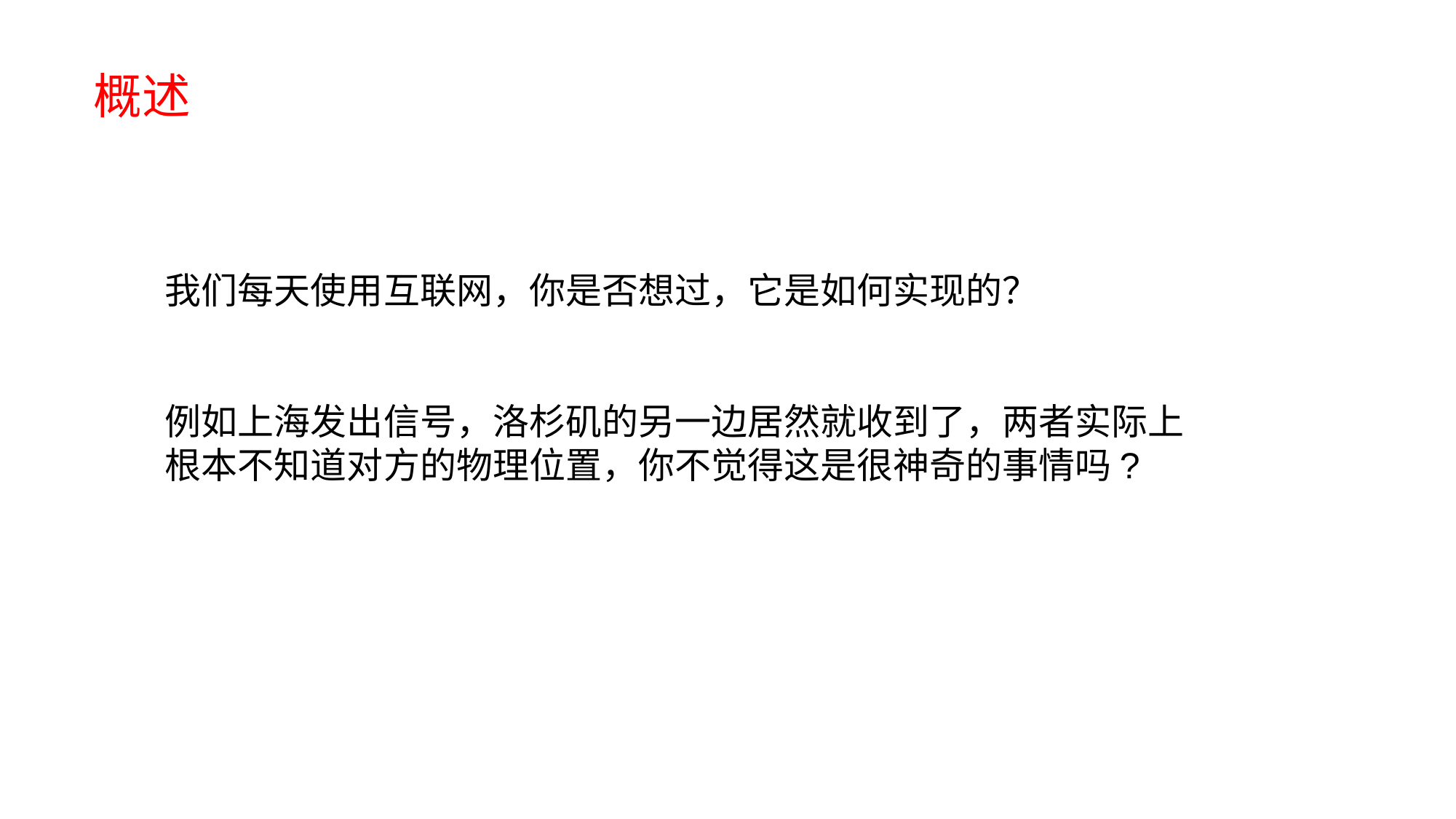

概述
我们每天使用互联网，你是否想过，它是如何实现的？

例如上海发出信号，洛杉矶的另一边居然就收到了，两者实际上根本不知道对方的物理位置，你不觉得这是很神奇的事情吗?